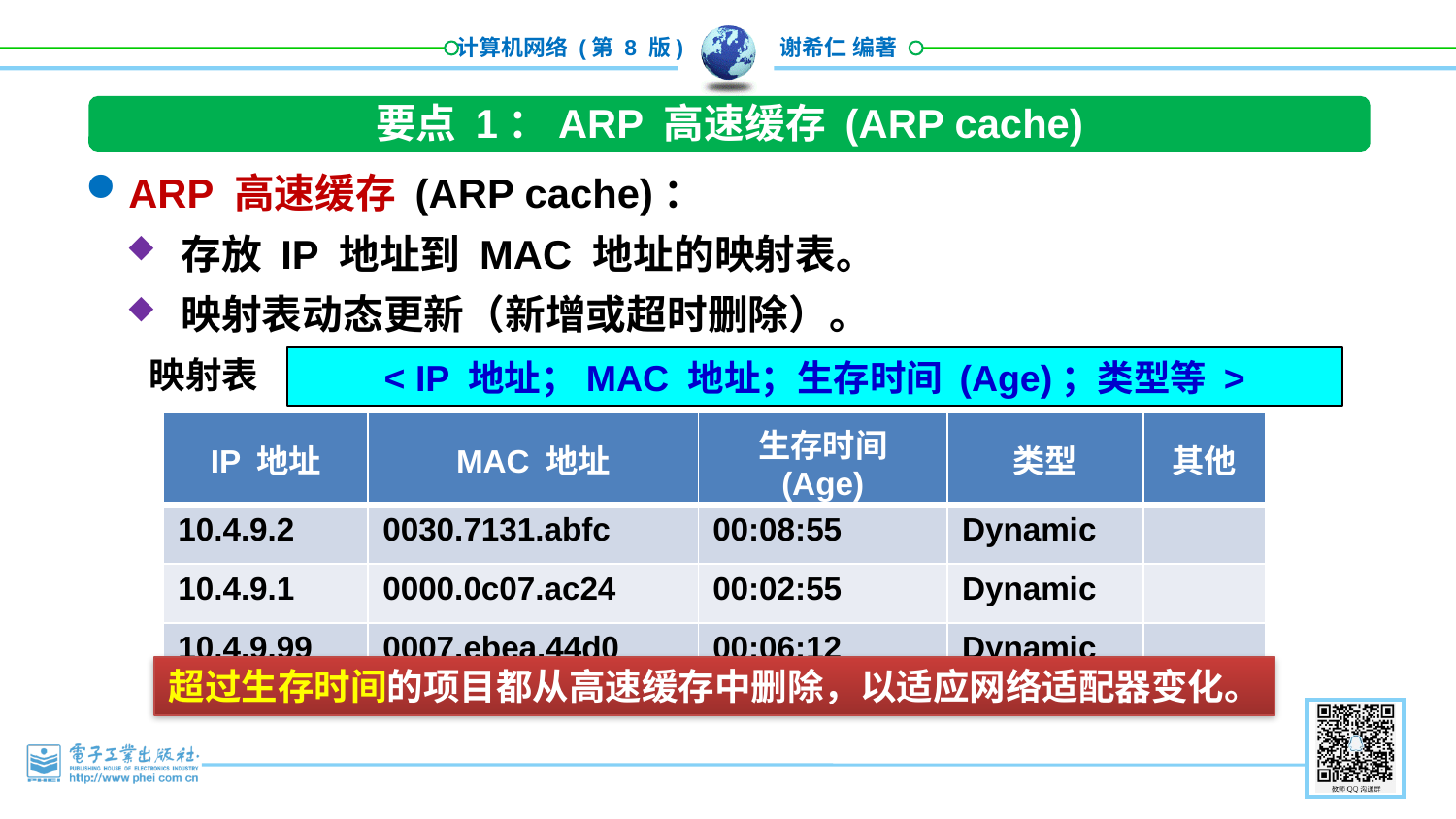

要点 1：ARP 高速缓存 (ARP cache)

ARP 高速缓存 (ARP cache)：
存放 IP 地址到 MAC 地址的映射表。
映射表动态更新（新增或超时删除）。
映射表
< IP 地址；MAC 地址；生存时间 (Age)；类型等 >
| IP 地址 | MAC 地址 | 生存时间 (Age) | 类型 | 其他 |
| --- | --- | --- | --- | --- |
| 10.4.9.2 | 0030.7131.abfc | 00:08:55 | Dynamic |  |
| 10.4.9.1 | 0000.0c07.ac24 | 00:02:55 | Dynamic |  |
| 10.4.9.99 | 0007.ebea.44d0 | 00:06:12 | Dynamic |  |
超过生存时间的项目都从高速缓存中删除，以适应网络适配器变化。